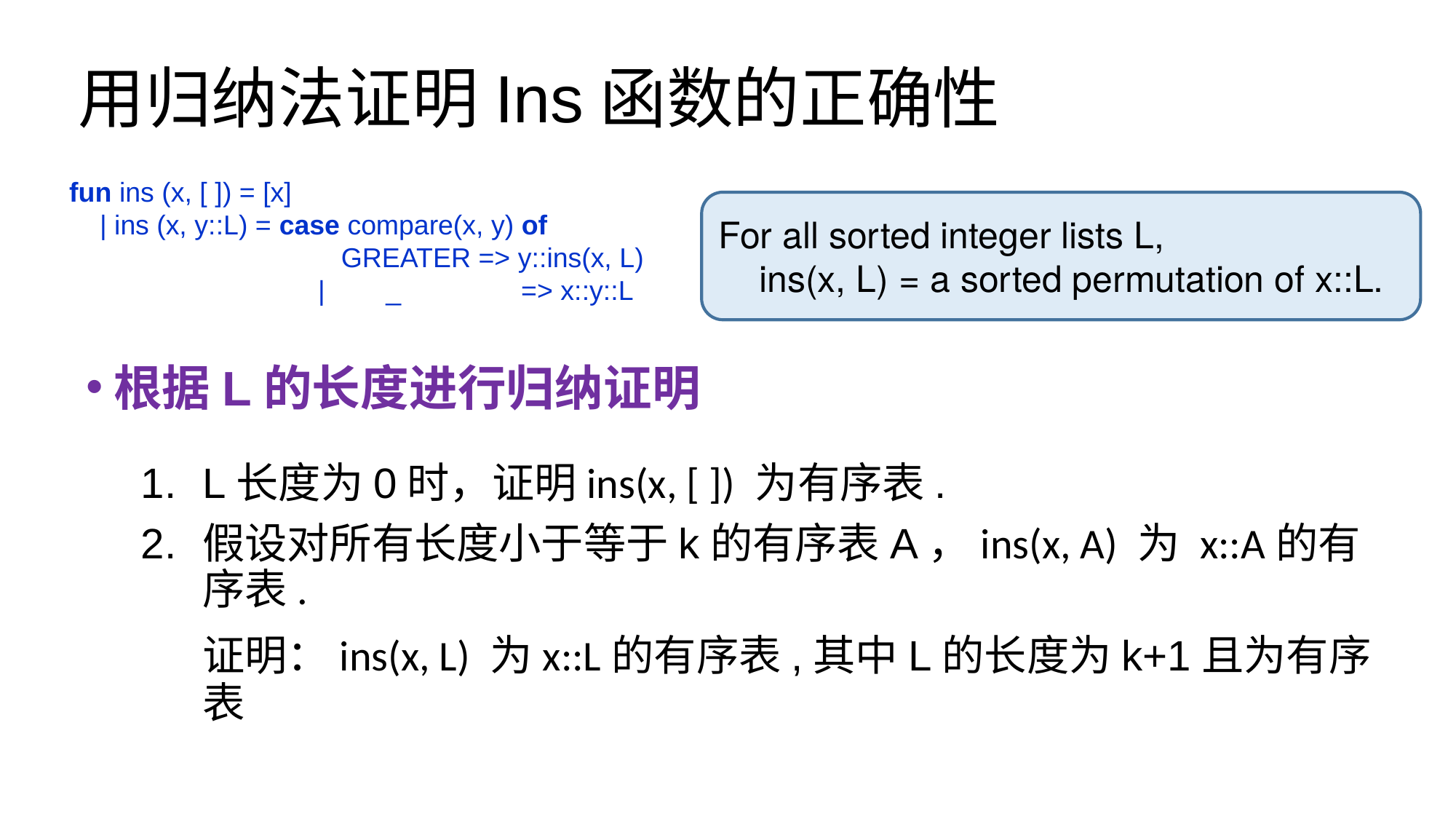

# 用归纳法证明Ins函数的正确性
fun ins (x, [ ]) = [x]
    | ins (x, y::L) = case compare(x, y) of
		       GREATER => y::ins(x, L)
		    |        _ 	  => x::y::L
For all sorted integer lists L,
    ins(x, L) = a sorted permutation of x::L.
根据L的长度进行归纳证明
L长度为0时，证明ins(x, [ ]) 为有序表.
假设对所有长度小于等于k的有序表A，ins(x, A) 为 x::A的有序表.
	证明：ins(x, L) 为x::L的有序表,其中L的长度为k+1且为有序表